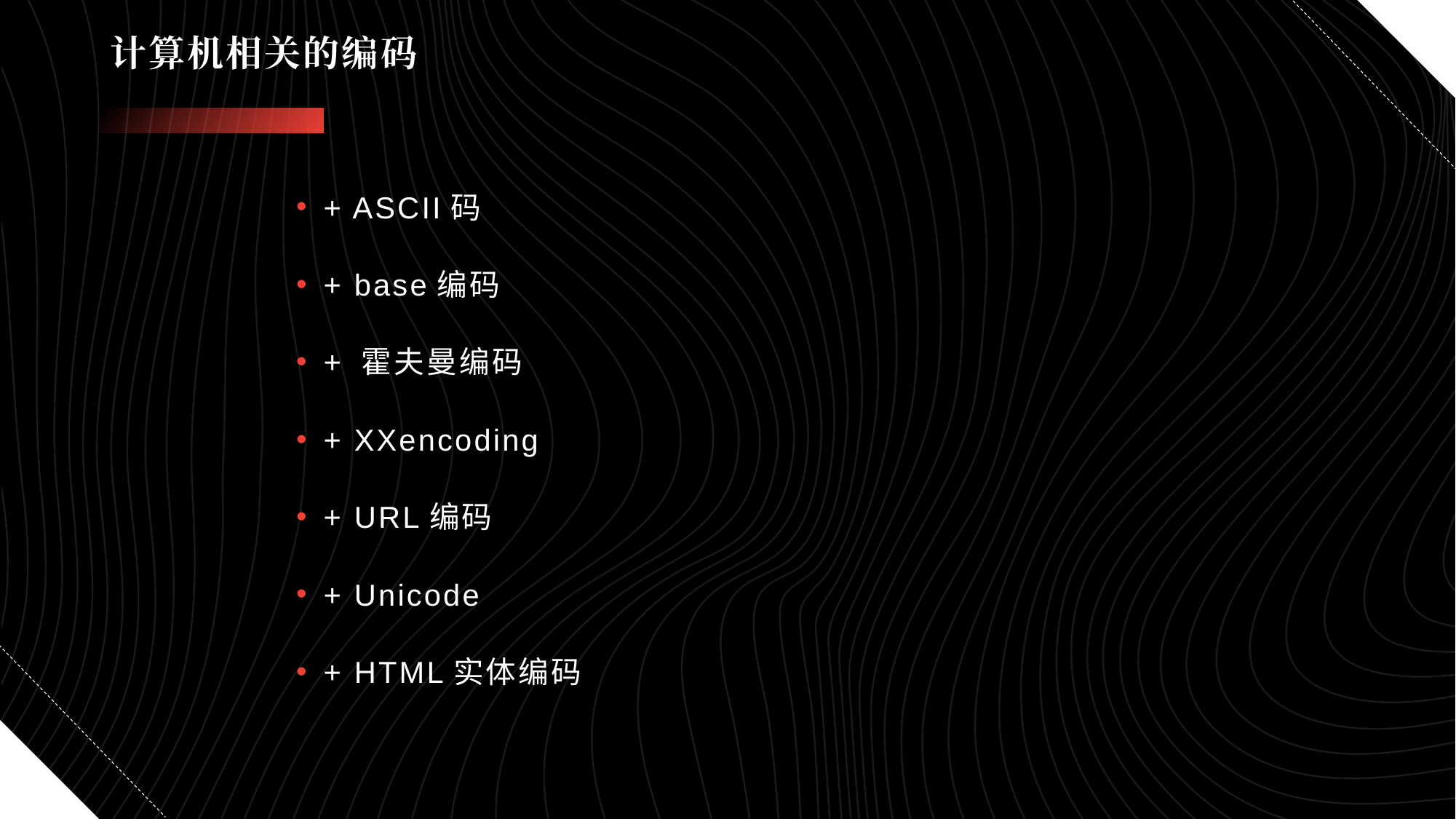

# 计算机相关的编码
+ ASCII码
+ base编码
+ 霍夫曼编码
+ XXencoding
+ URL编码
+ Unicode
+ HTML实体编码